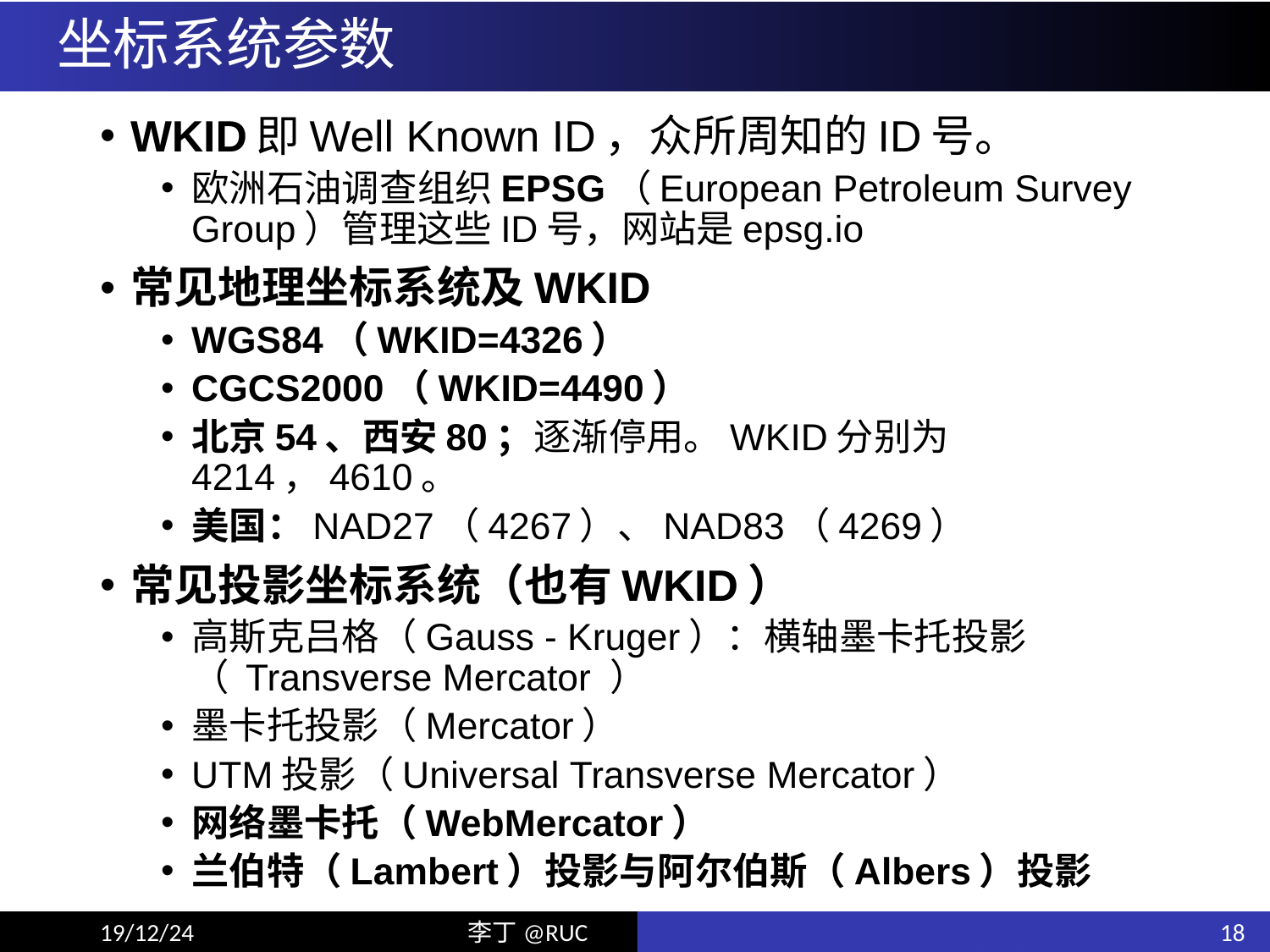

# 坐标系统参数
WKID即Well Known ID，众所周知的ID号。
欧洲石油调查组织EPSG（European Petroleum Survey Group）管理这些ID号，网站是epsg.io
常见地理坐标系统及WKID
WGS84（WKID=4326）
CGCS2000（WKID=4490）
北京54、西安80；逐渐停用。WKID分别为4214，4610。
美国：NAD27（4267）、NAD83（4269）
常见投影坐标系统（也有WKID）
高斯克吕格（Gauss - Kruger）：横轴墨卡托投影（ Transverse Mercator ）
墨卡托投影（Mercator）
UTM投影（Universal Transverse Mercator）
网络墨卡托（WebMercator）
兰伯特（Lambert）投影与阿尔伯斯（Albers）投影
18
19/12/24
李丁@RUC